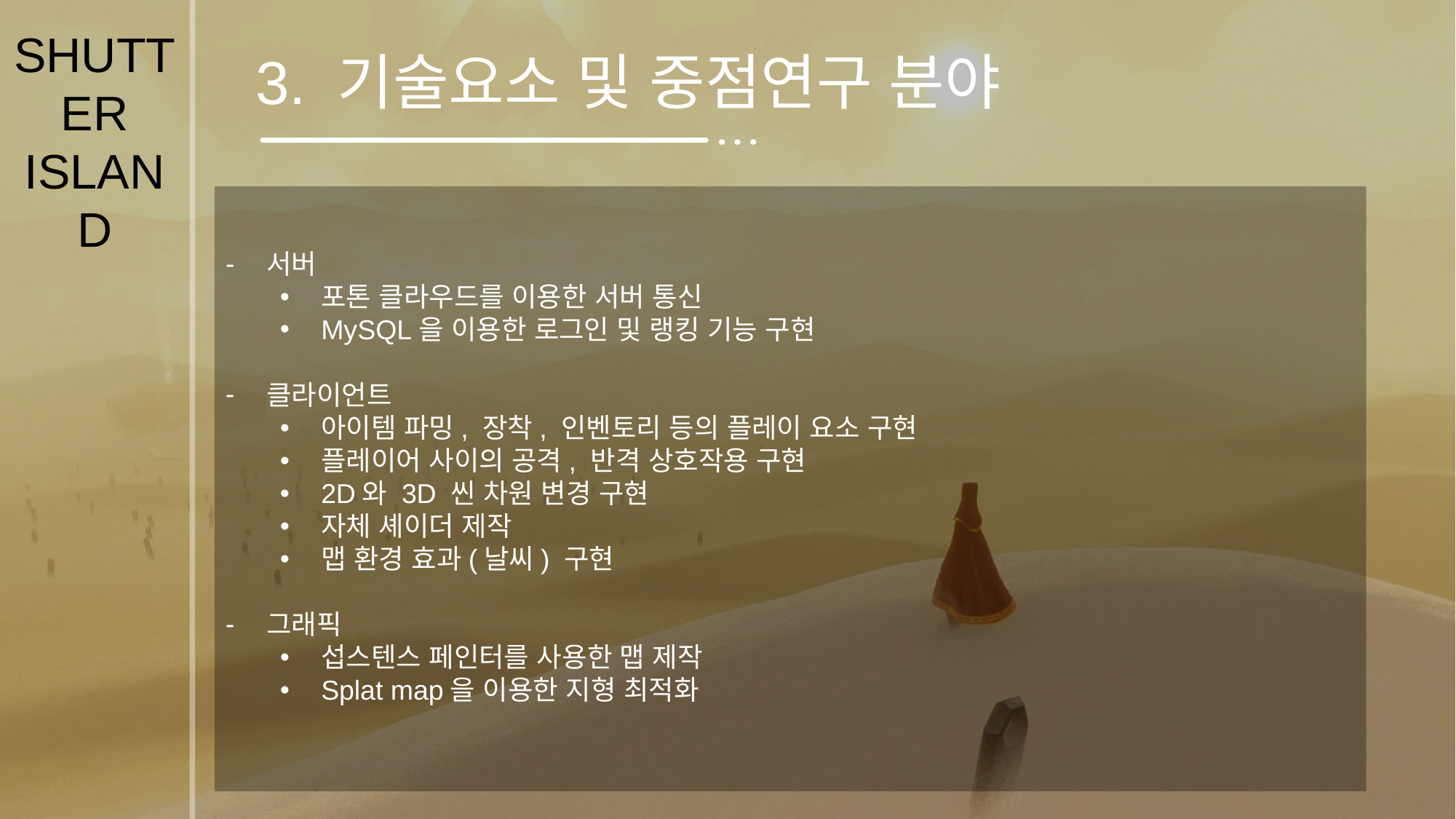

SHUTTER
ISLAND
3. 기술요소 및 중점연구 분야

서버
포톤 클라우드를 이용한 서버 통신
MySQL을 이용한 로그인 및 랭킹 기능 구현

클라이언트
아이템 파밍, 장착, 인벤토리 등의 플레이 요소 구현
플레이어 사이의 공격, 반격 상호작용 구현
2D와 3D 씬 차원 변경 구현
자체 셰이더 제작
맵 환경 효과(날씨) 구현

그래픽
섭스텐스 페인터를 사용한 맵 제작
Splat map을 이용한 지형 최적화